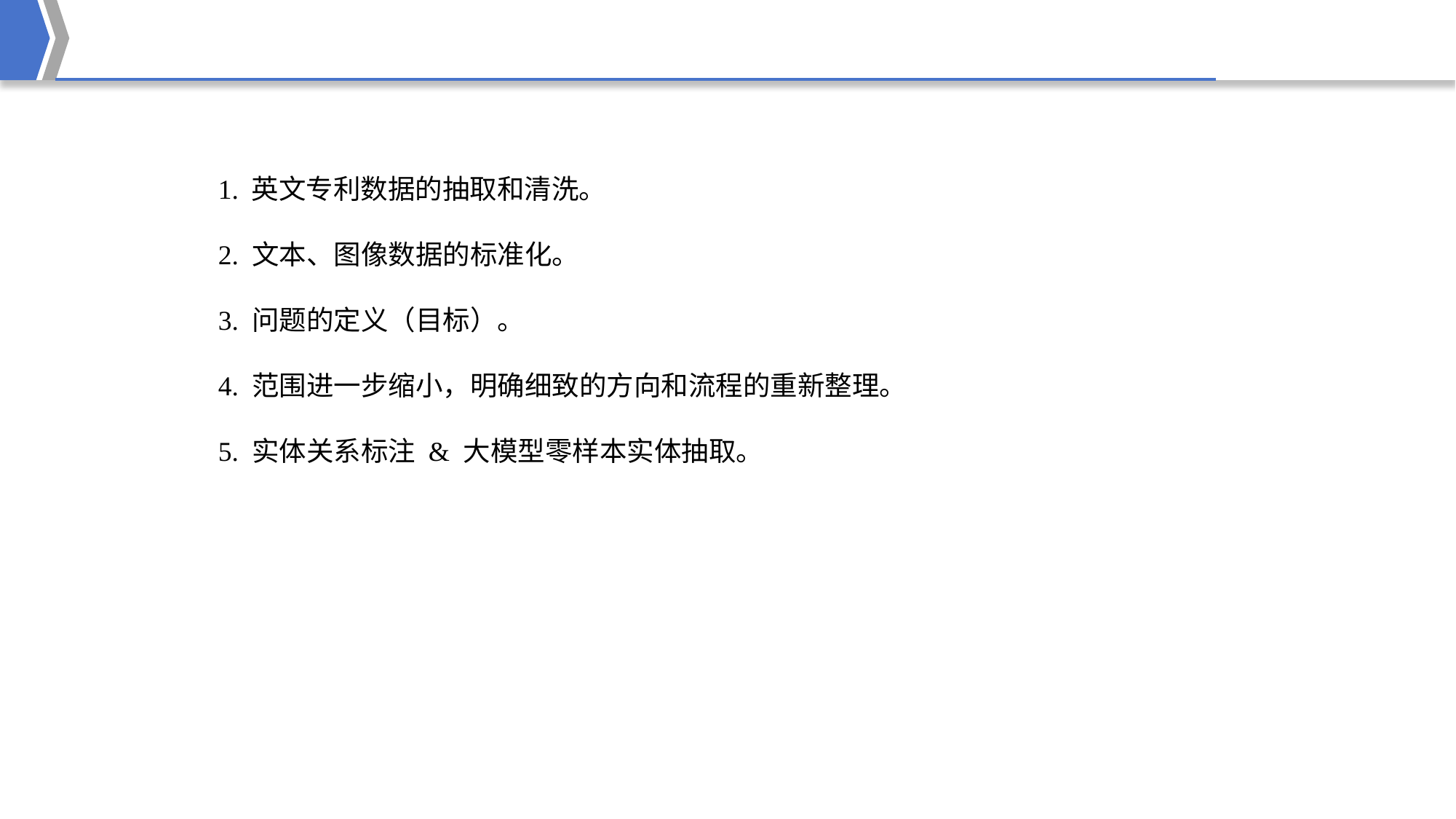

1. 英文专利数据的抽取和清洗。
2. 文本、图像数据的标准化。
3. 问题的定义（目标）。
4. 范围进一步缩小，明确细致的方向和流程的重新整理。
5. 实体关系标注 & 大模型零样本实体抽取。